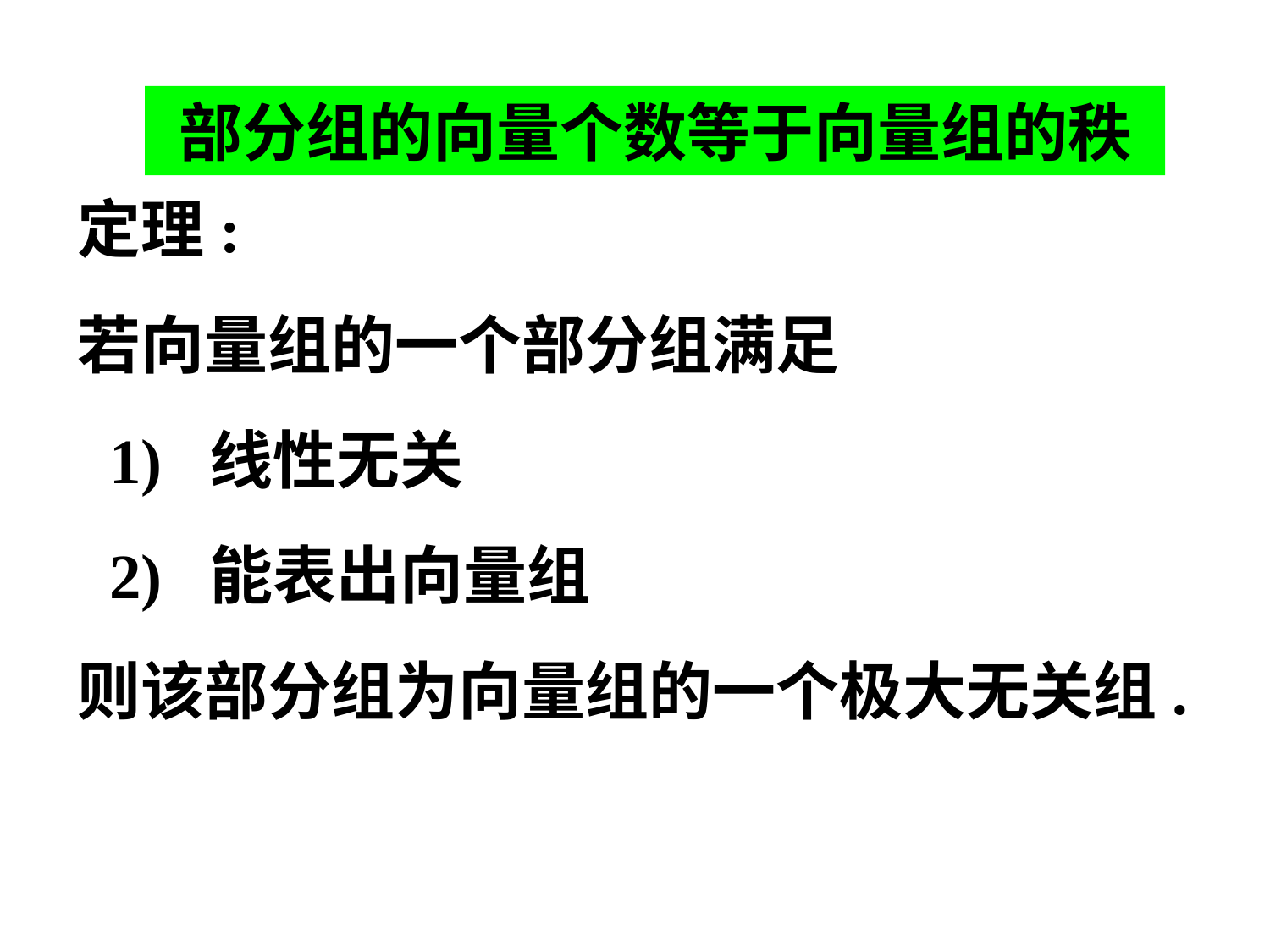

# 秩的条件
部分组的向量个数等于向量组的秩
定理:
若向量组的一个部分组满足
  1)  线性无关
  2)  能表出向量组
则该部分组为向量组的一个极大无关组.